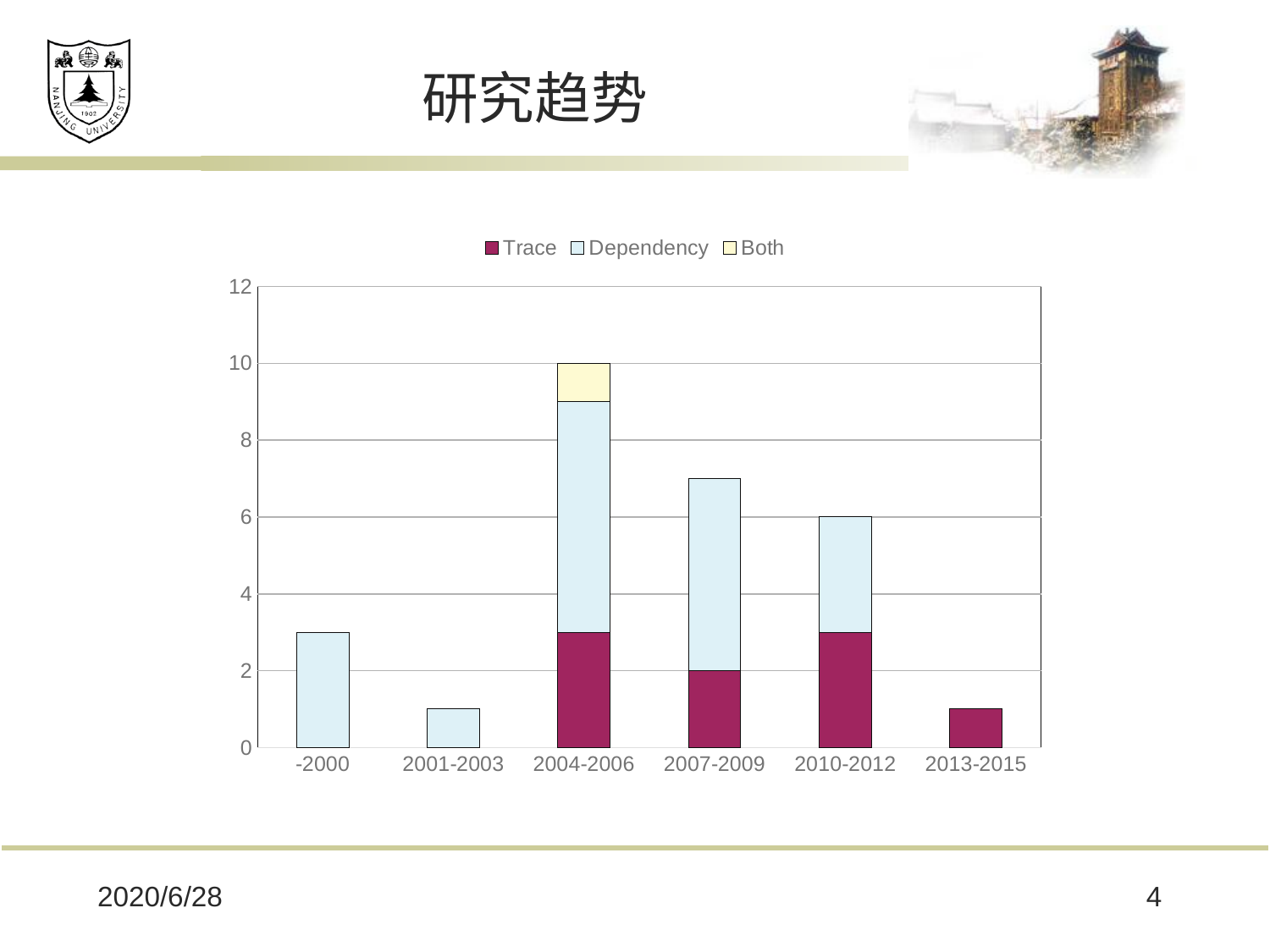

# 研究趋势

### Chart

| Category | Trace | Dependency | Both |
|---|---|---|---|
| -2000 | 0.0 | 3.0 | 0.0 |
| 2001-2003 | 0.0 | 1.0 | 0.0 |
| 2004-2006 | 3.0 | 6.0 | 1.0 |
| 2007-2009 | 2.0 | 5.0 | 0.0 |
| 2010-2012 | 3.0 | 3.0 | 0.0 |
| 2013-2015 | 1.0 | 0.0 | 0.0 |
2020/6/28
4